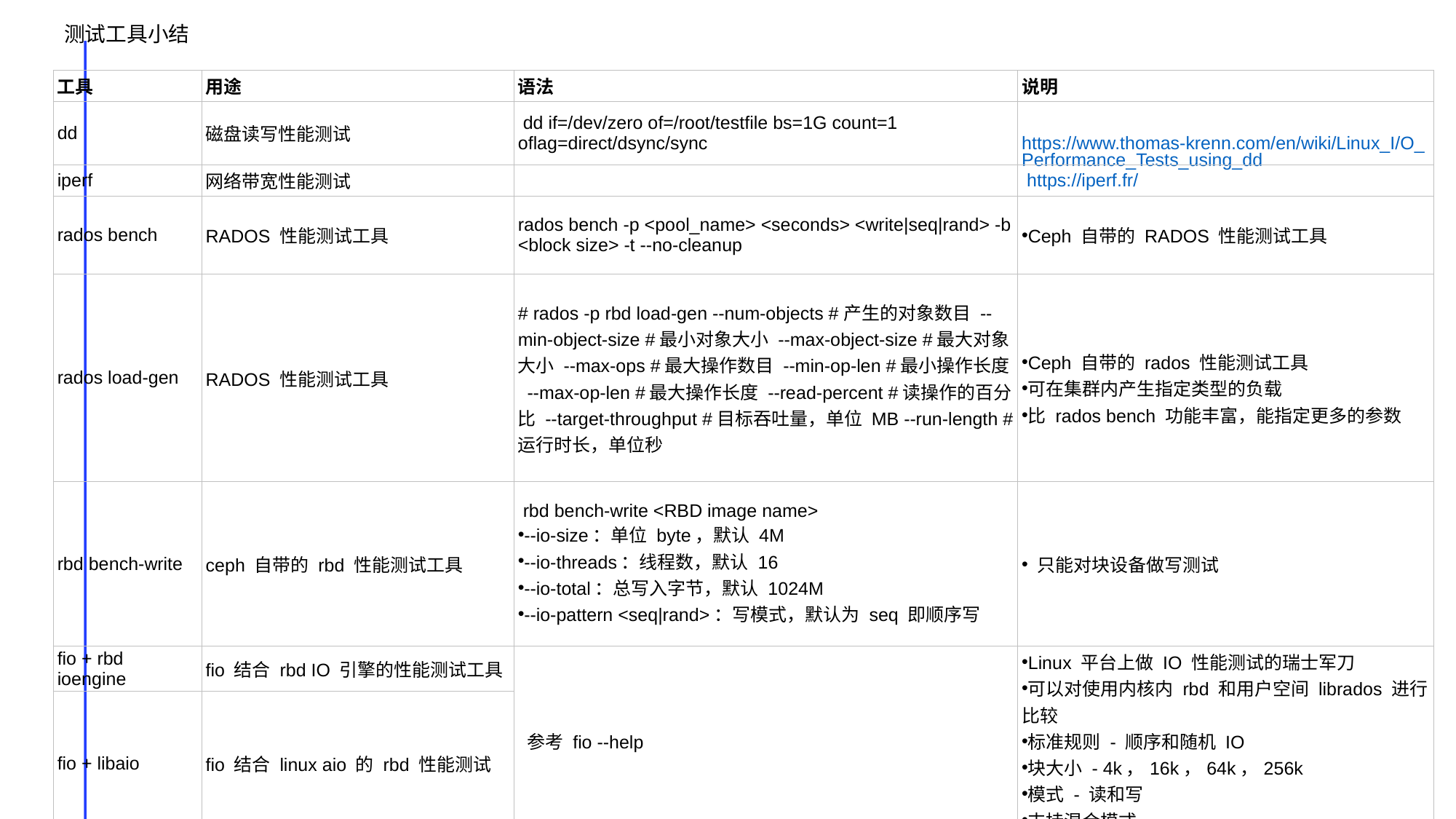

# 测试工具小结
| 工具 | 用途 | 语法 | 说明 |
| --- | --- | --- | --- |
| dd | 磁盘读写性能测试 | dd if=/dev/zero of=/root/testfile bs=1G count=1 oflag=direct/dsync/sync | https://www.thomas-krenn.com/en/wiki/Linux\_I/O\_Performance\_Tests\_using\_dd |
| iperf | 网络带宽性能测试 |  | https://iperf.fr/ |
| rados bench | RADOS 性能测试工具 | rados bench -p <pool\_name> <seconds> <write|seq|rand> -b <block size> -t --no-cleanup | Ceph 自带的 RADOS 性能测试工具 |
| rados load-gen | RADOS 性能测试工具 | # rados -p rbd load-gen --num-objects #产生的对象数目 --min-object-size #最小对象大小 --max-object-size #最大对象大小 --max-ops #最大操作数目 --min-op-len #最小操作长度 --max-op-len #最大操作长度 --read-percent #读操作的百分比 --target-throughput #目标吞吐量，单位 MB --run-length #运行时长，单位秒 | Ceph 自带的 rados 性能测试工具 可在集群内产生指定类型的负载 比 rados bench 功能丰富，能指定更多的参数 |
| rbd bench-write | ceph 自带的 rbd 性能测试工具 | rbd bench-write <RBD image name> --io-size：单位 byte，默认 4M --io-threads：线程数，默认 16 --io-total：总写入字节，默认 1024M --io-pattern <seq|rand>：写模式，默认为 seq 即顺序写 | 只能对块设备做写测试 |
| fio + rbd ioengine | fio 结合 rbd IO 引擎的性能测试工具 | 参考 fio --help | Linux 平台上做 IO 性能测试的瑞士军刀 可以对使用内核内 rbd 和用户空间 librados 进行比较 标准规则 - 顺序和随机 IO 块大小 - 4k，16k，64k，256k 模式 - 读和写 支持混合模式 |
| fio + libaio | fio 结合 linux aio 的 rbd 性能测试 |  |  |